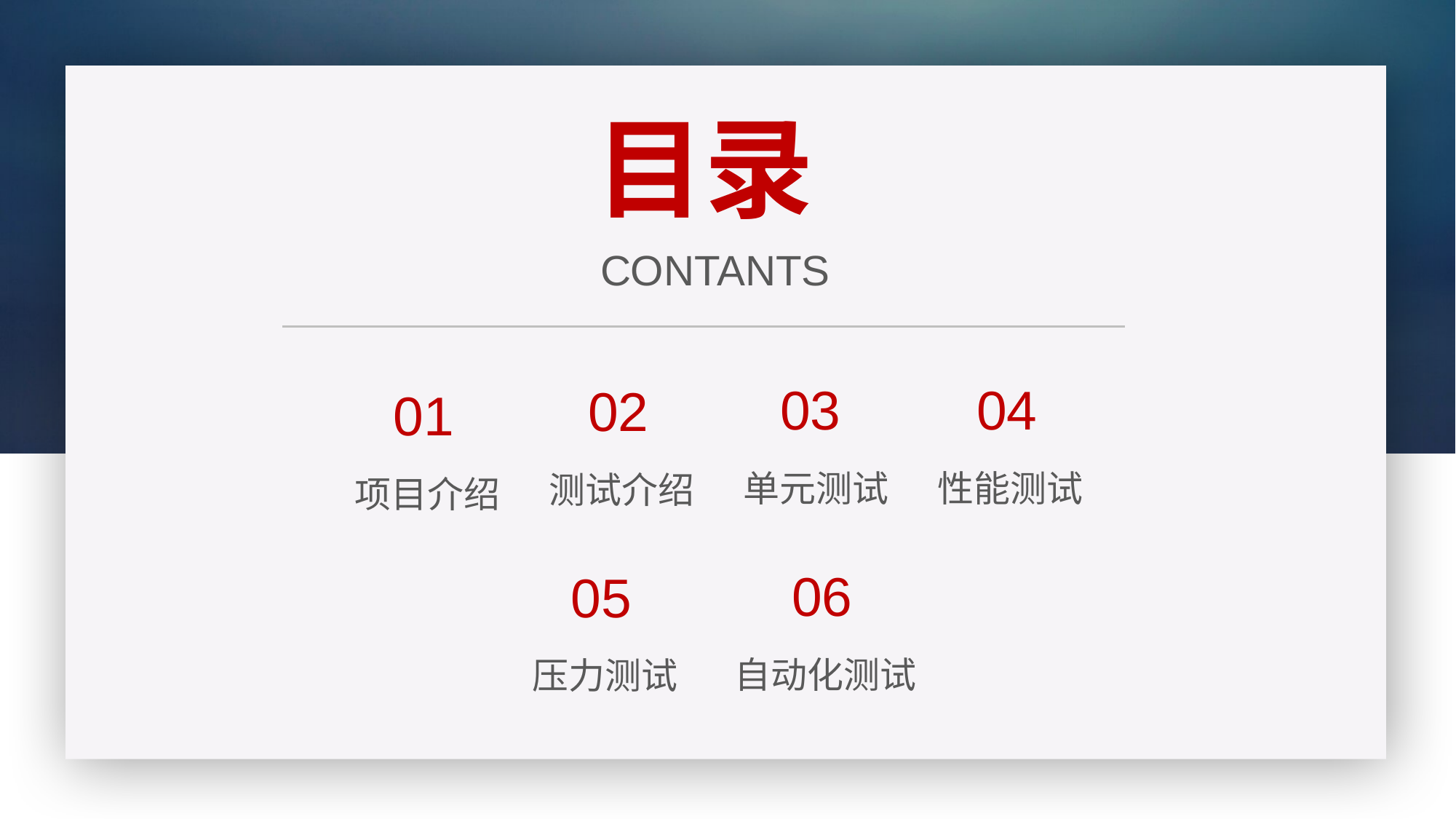

目录
CONTANTS
03
单元测试
04
性能测试
02
测试介绍
01
项目介绍
06
自动化测试
05
压力测试